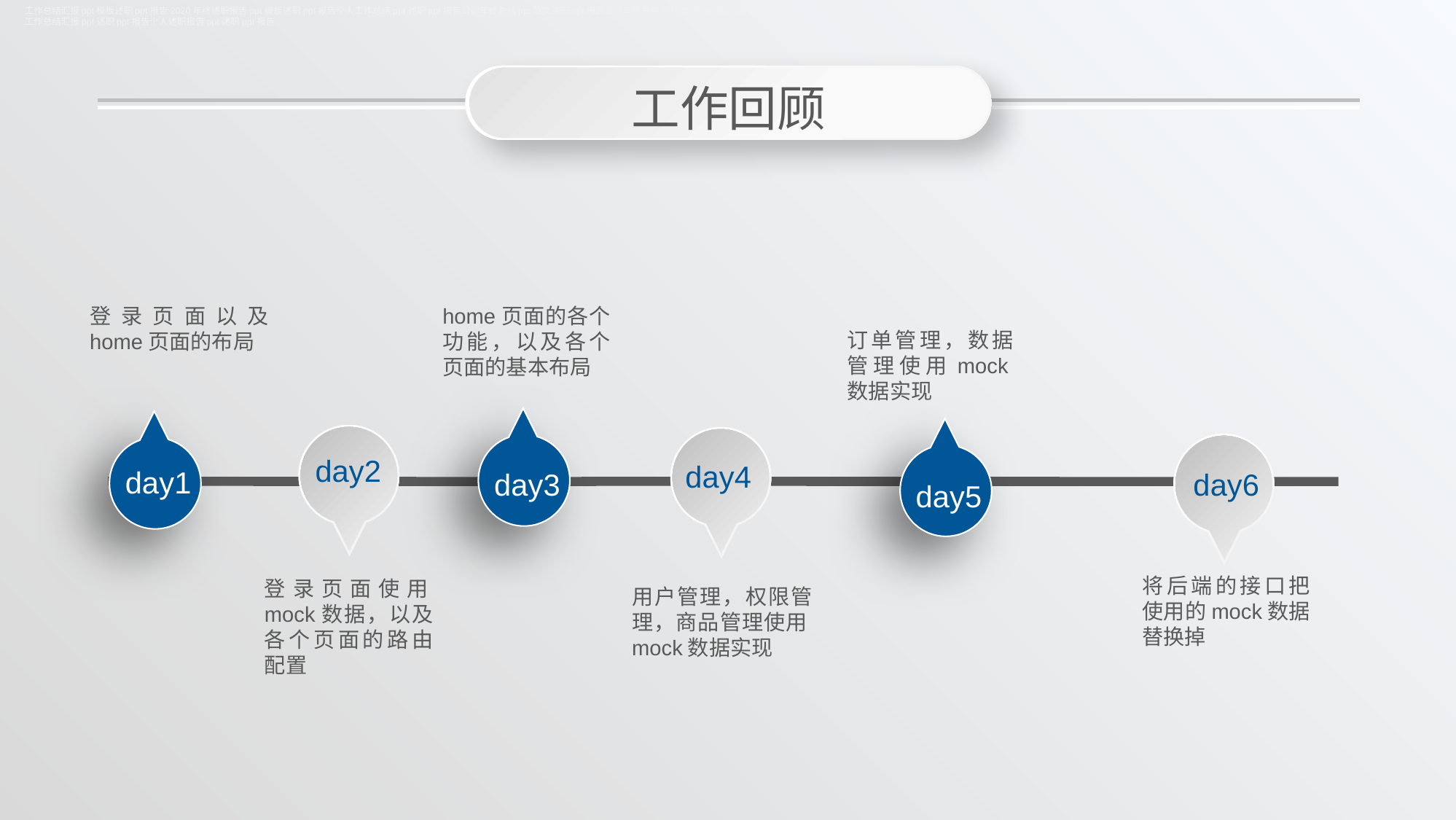

工作总结汇报ppt模板述职ppt报告2020年终述职报告ppt模板述职ppt报告个人工作总结ppt述职ppt报告公司年终总结ppt范文述职ppt报告企业年终总结PPT述职ppt报告部门经理工作总结汇报ppt述职ppt报告个人述职报告ppt述职ppt报告

工作回顾
登录页面以及home页面的布局
home页面的各个功能，以及各个页面的基本布局
订单管理，数据管理使用mock数据实现

day2
day4
5月
day1
day3
day6
day5

将后端的接口把使用的mock数据替换掉
登录页面使用mock数据，以及各个页面的路由配置
用户管理，权限管理，商品管理使用mock数据实现